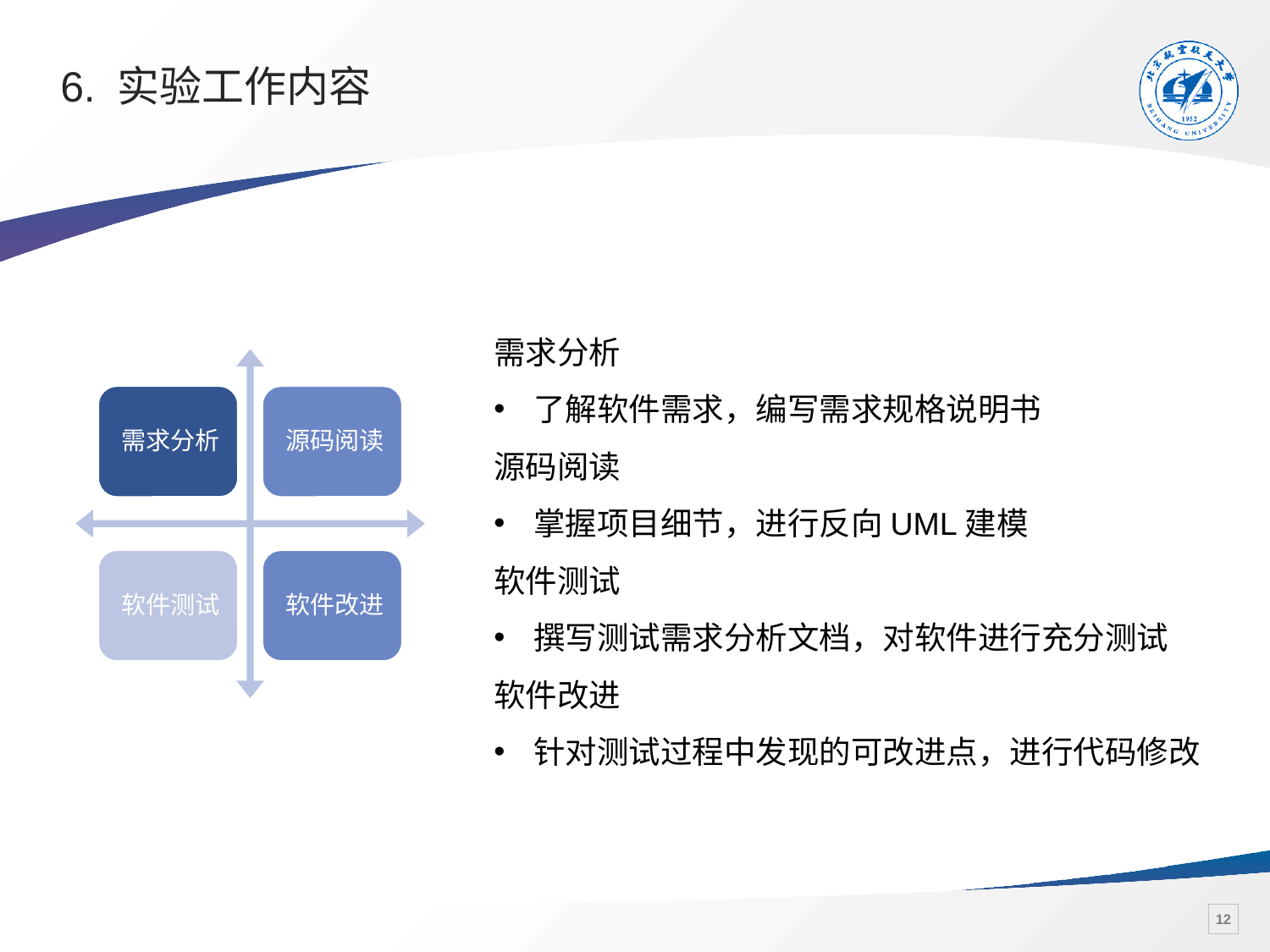

# 6. 实验工作内容
需求分析
了解软件需求，编写需求规格说明书
源码阅读
掌握项目细节，进行反向UML建模
软件测试
撰写测试需求分析文档，对软件进行充分测试
软件改进
针对测试过程中发现的可改进点，进行代码修改
需求分析
源码阅读
软件测试
软件改进